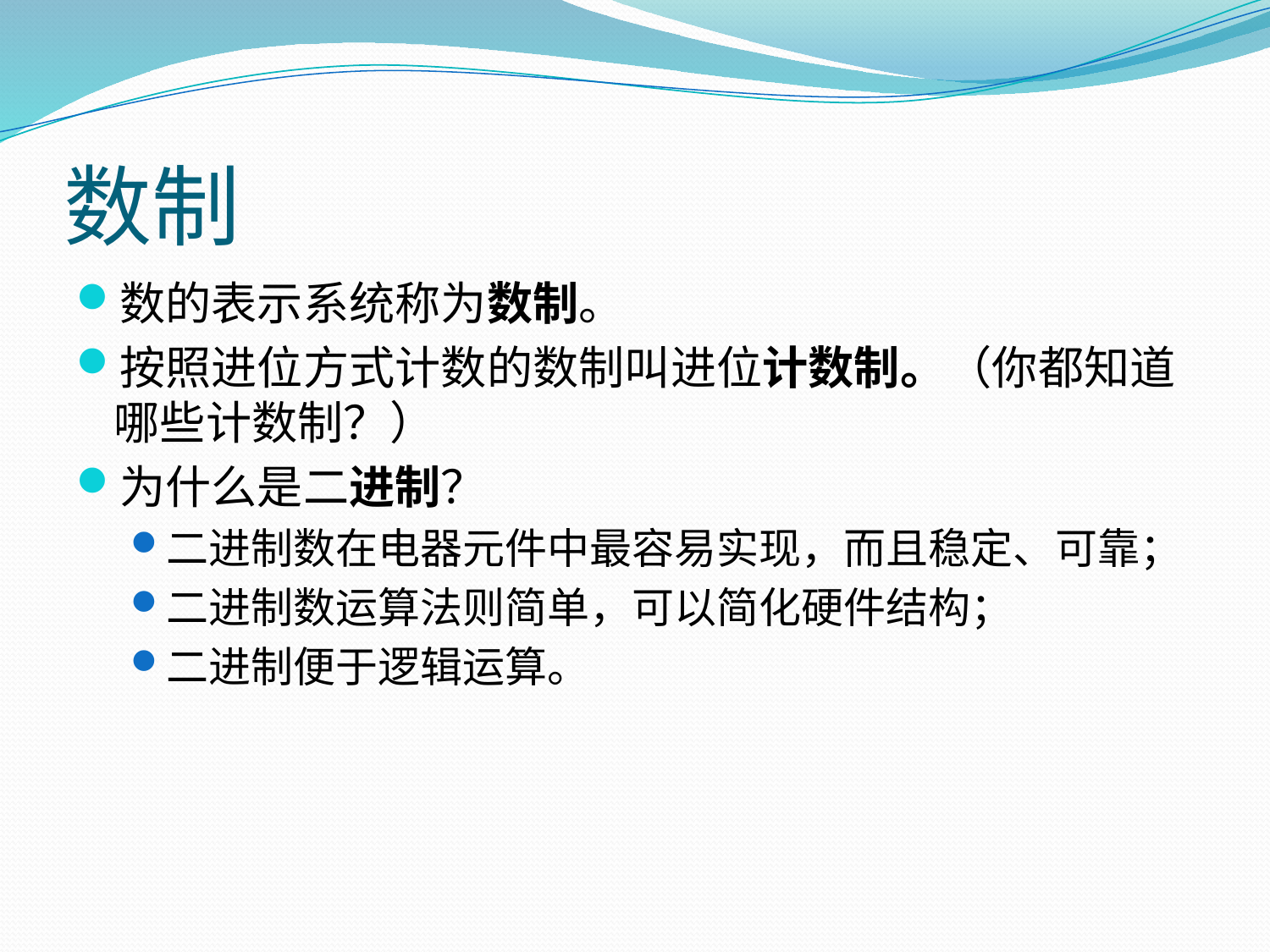

# 数制
数的表示系统称为数制。
按照进位方式计数的数制叫进位计数制。（你都知道哪些计数制？）
为什么是二进制？
二进制数在电器元件中最容易实现，而且稳定、可靠；
二进制数运算法则简单，可以简化硬件结构；
二进制便于逻辑运算。